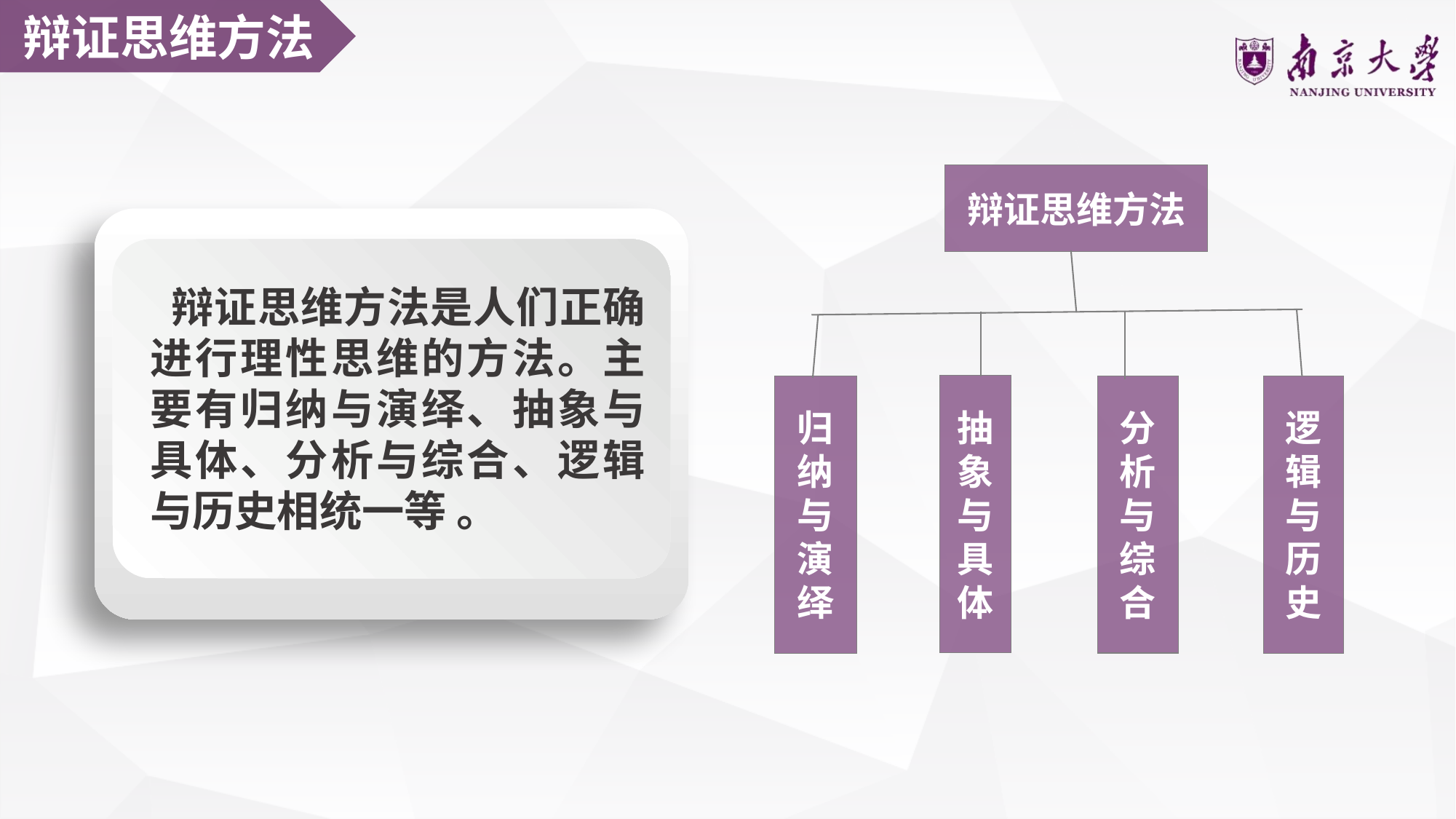

辩证思维方法
辩证思维方法

 辩证思维方法是人们正确进行理性思维的方法。主要有归纳与演绎、抽象与具体、分析与综合、逻辑与历史相统一等 。

抽
象
与
具
体
归
纳
与
演
绎
分
析
与
综
合
逻
辑
与
历
史